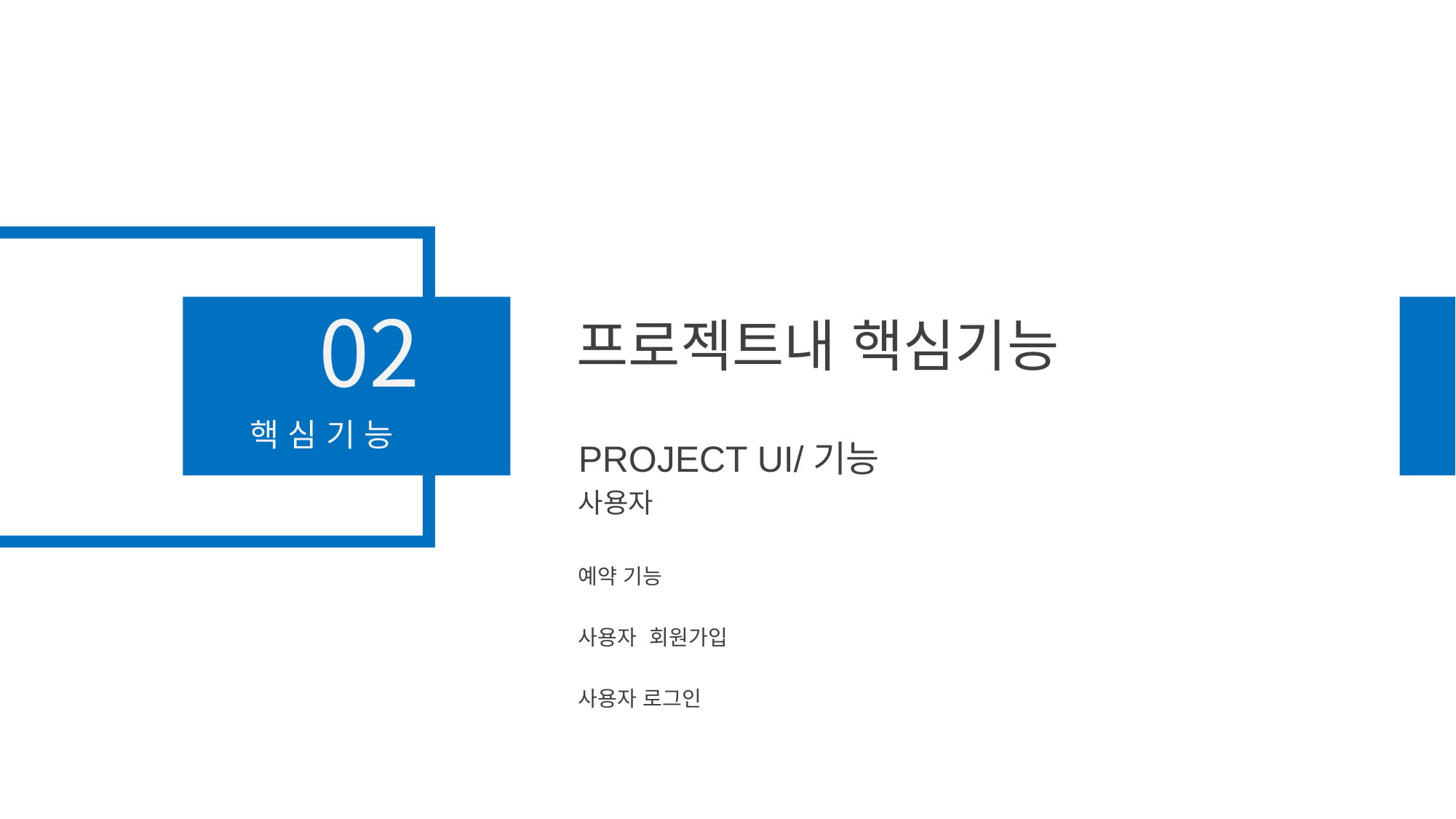

02

프로젝트내 핵심기능
핵 심 기 능
PROJECT UI/기능
사용자

예약 기능

사용자  회원가입

사용자 로그인